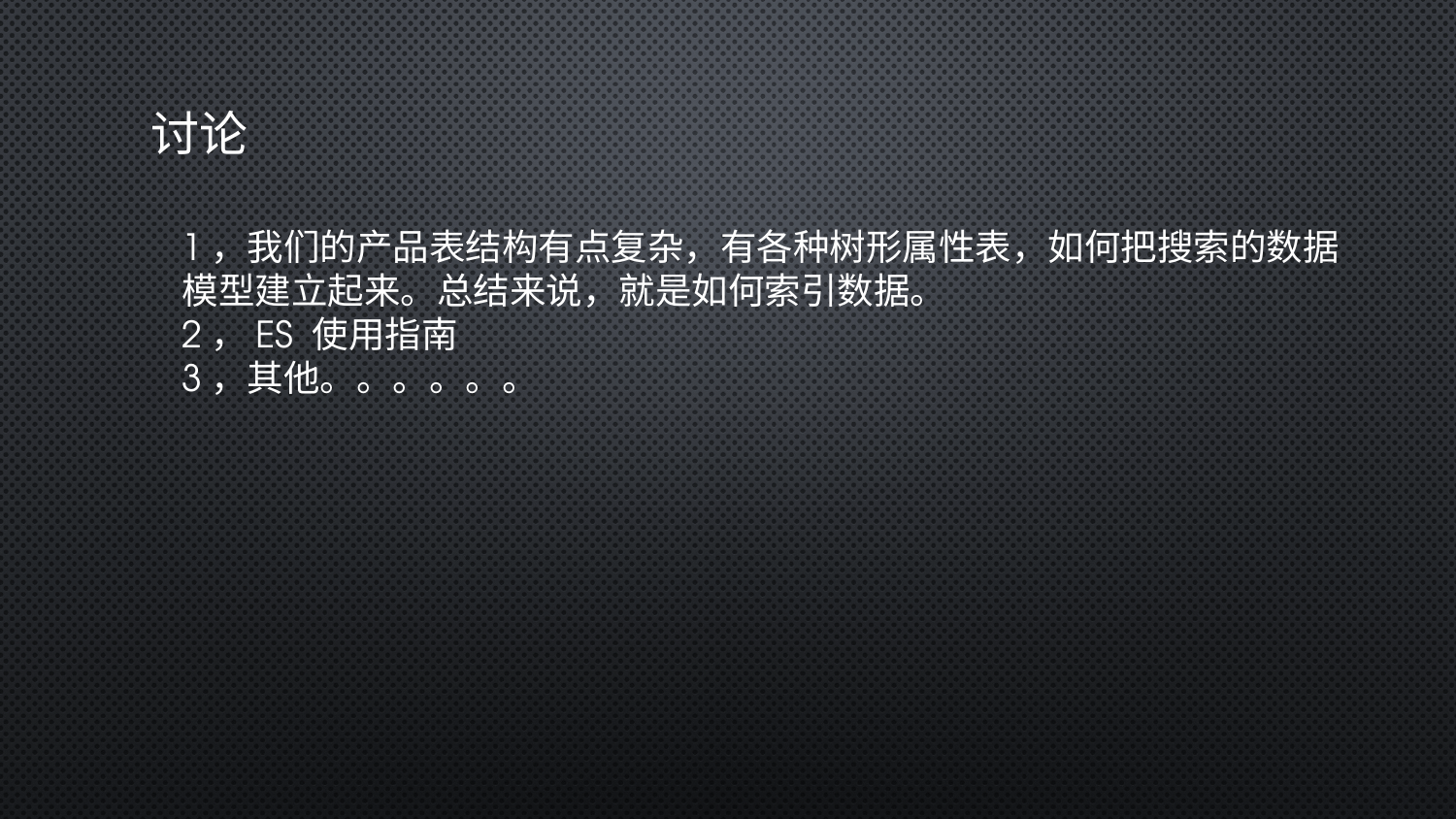

# 讨论
1，我们的产品表结构有点复杂，有各种树形属性表，如何把搜索的数据模型建立起来。总结来说，就是如何索引数据。
2，ES 使用指南
3，其他。。。。。。